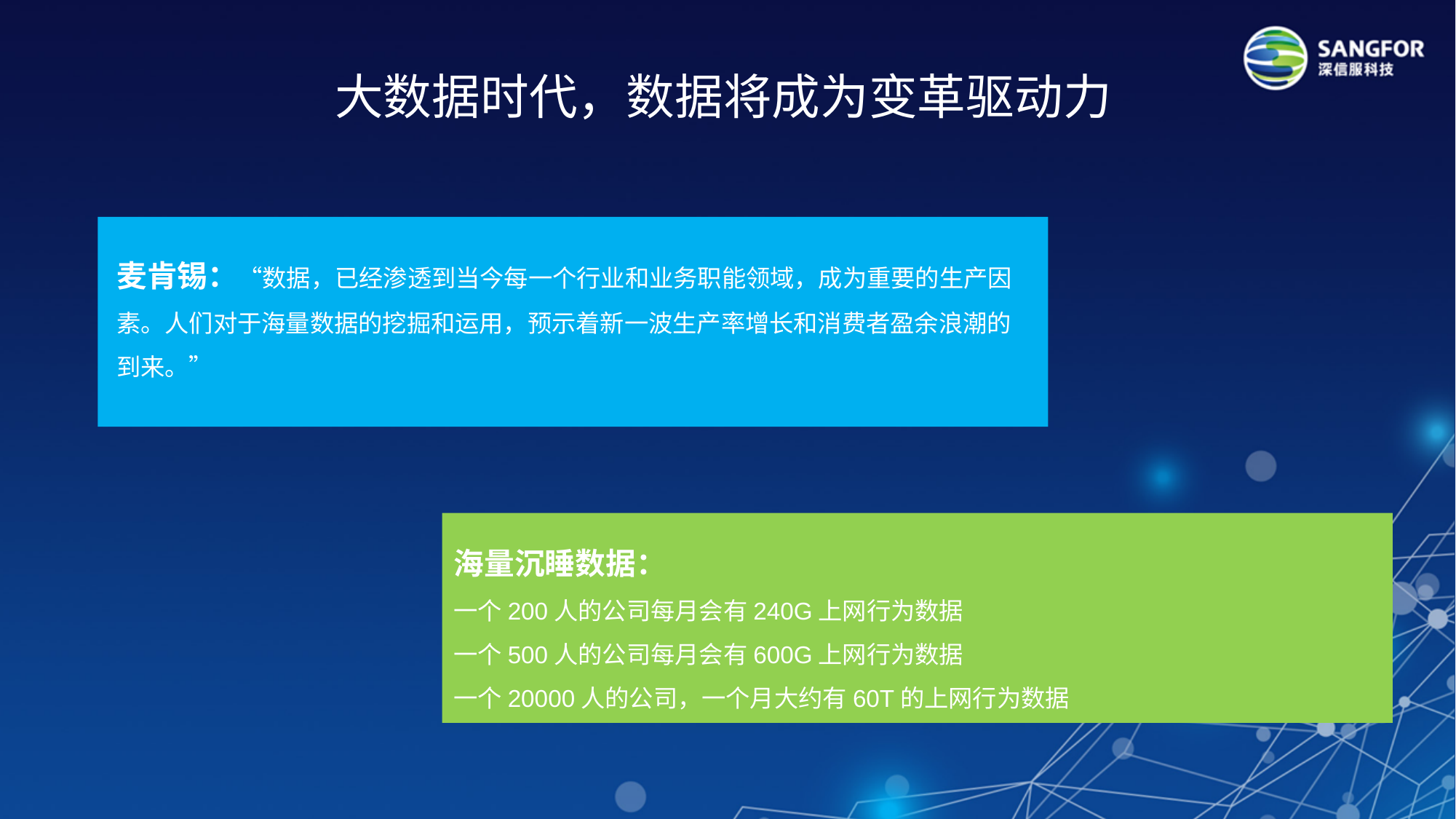

# 大数据时代，数据将成为变革驱动力

麦肯锡：“数据，已经渗透到当今每一个行业和业务职能领域，成为重要的生产因素。人们对于海量数据的挖掘和运用，预示着新一波生产率增长和消费者盈余浪潮的到来。”

海量沉睡数据：
一个200人的公司每月会有240G上网行为数据
一个500人的公司每月会有600G上网行为数据
一个20000人的公司，一个月大约有60T的上网行为数据